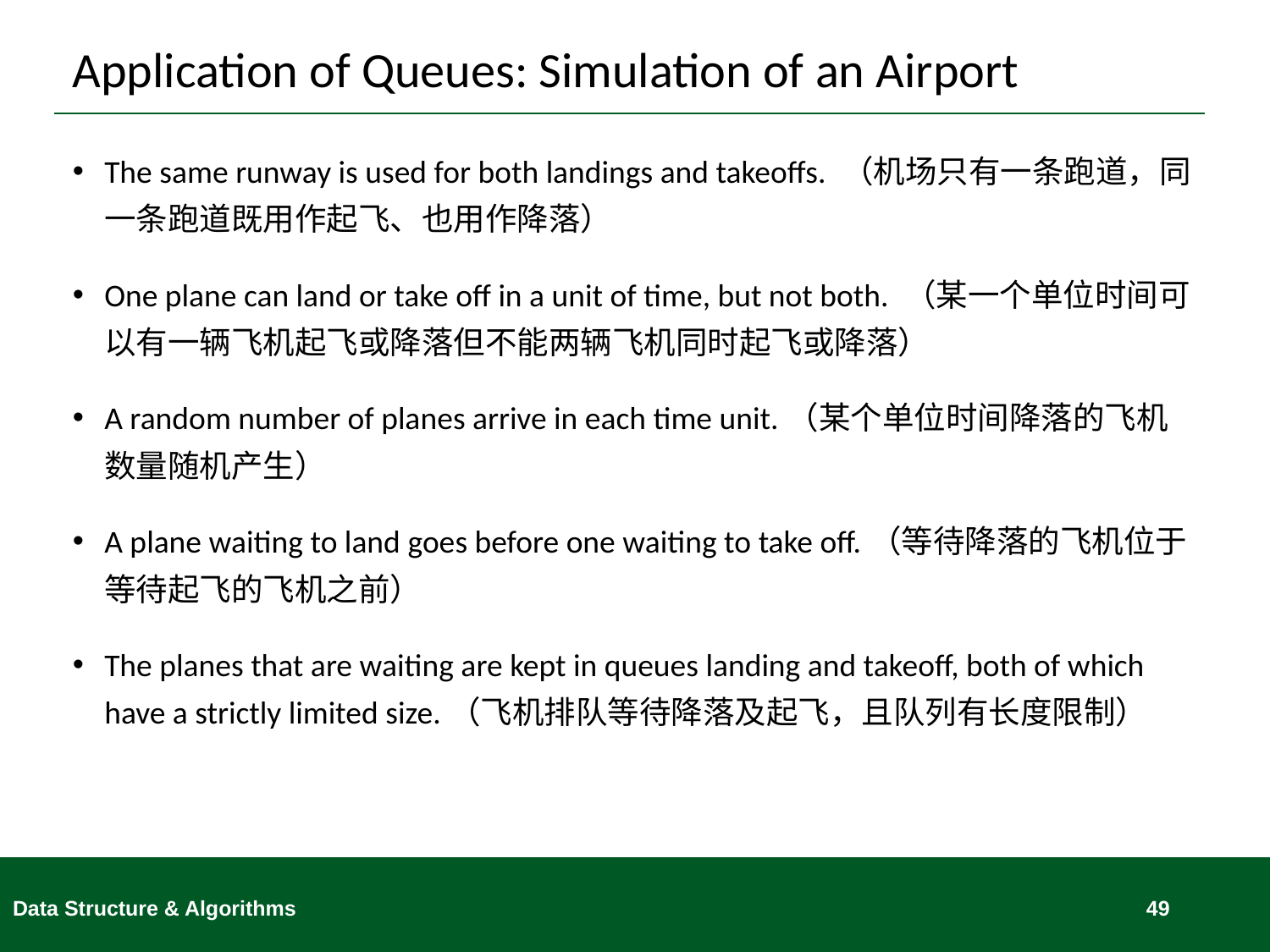

# Application of Queues: Simulation of an Airport
The same runway is used for both landings and takeoffs. （机场只有一条跑道，同一条跑道既用作起飞、也用作降落）
One plane can land or take off in a unit of time, but not both. （某一个单位时间可以有一辆飞机起飞或降落但不能两辆飞机同时起飞或降落）
A random number of planes arrive in each time unit.（某个单位时间降落的飞机数量随机产生）
A plane waiting to land goes before one waiting to take off.（等待降落的飞机位于等待起飞的飞机之前）
The planes that are waiting are kept in queues landing and takeoff, both of which have a strictly limited size.（飞机排队等待降落及起飞，且队列有长度限制）
Data Structure & Algorithms
49